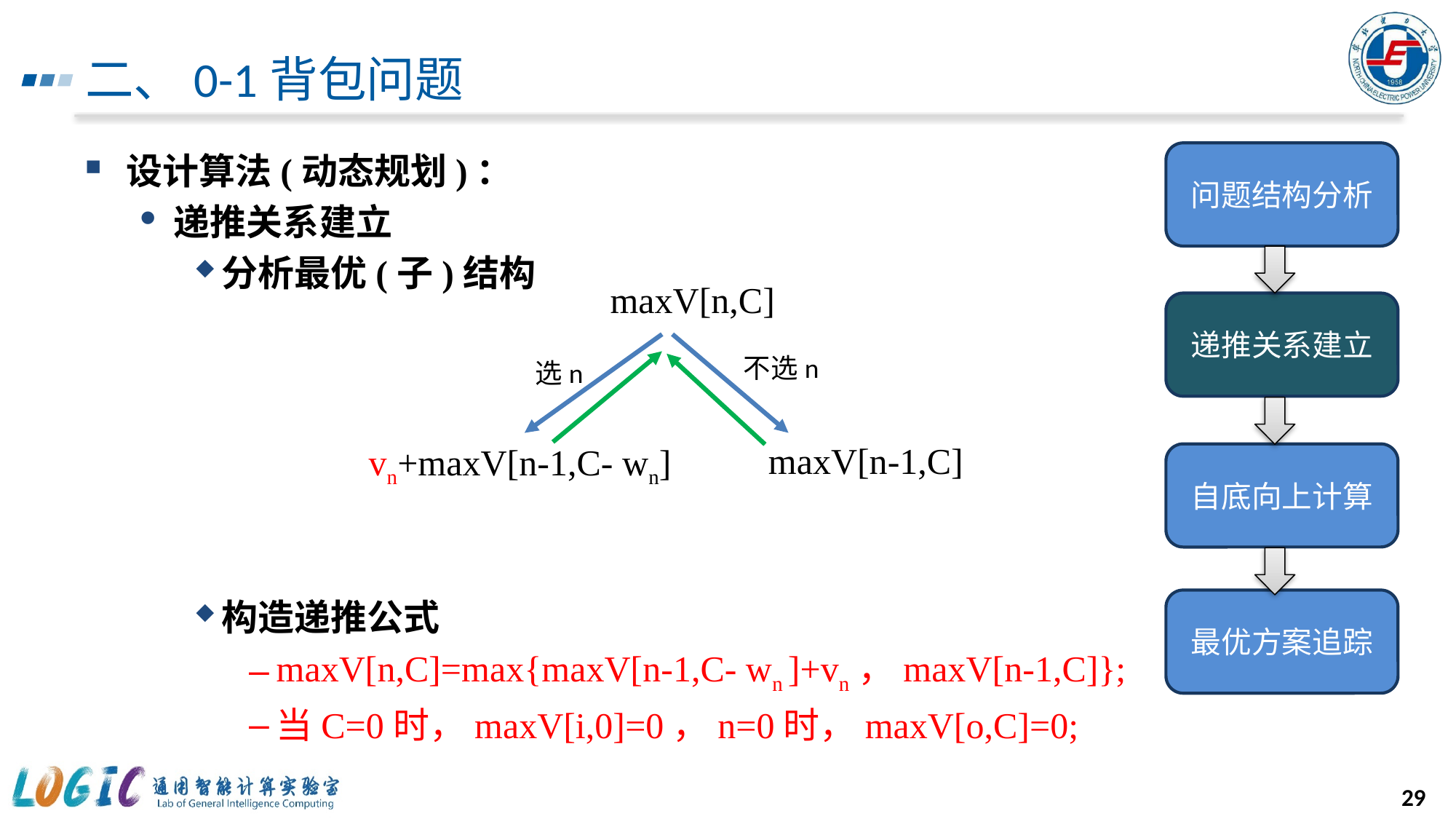

# 二、0-1背包问题
设计算法(动态规划)：
递推关系建立
分析最优(子)结构

构造递推公式
maxV[n,C]=max{maxV[n-1,C- wn ]+vn，maxV[n-1,C]};
当C=0时，maxV[i,0]=0，n=0时，maxV[o,C]=0;

问题结构分析

maxV[n,C]
递推关系建立
不选n
选n

maxV[n-1,C]
vn+maxV[n-1,C- wn]
自底向上计算

最优方案追踪
29